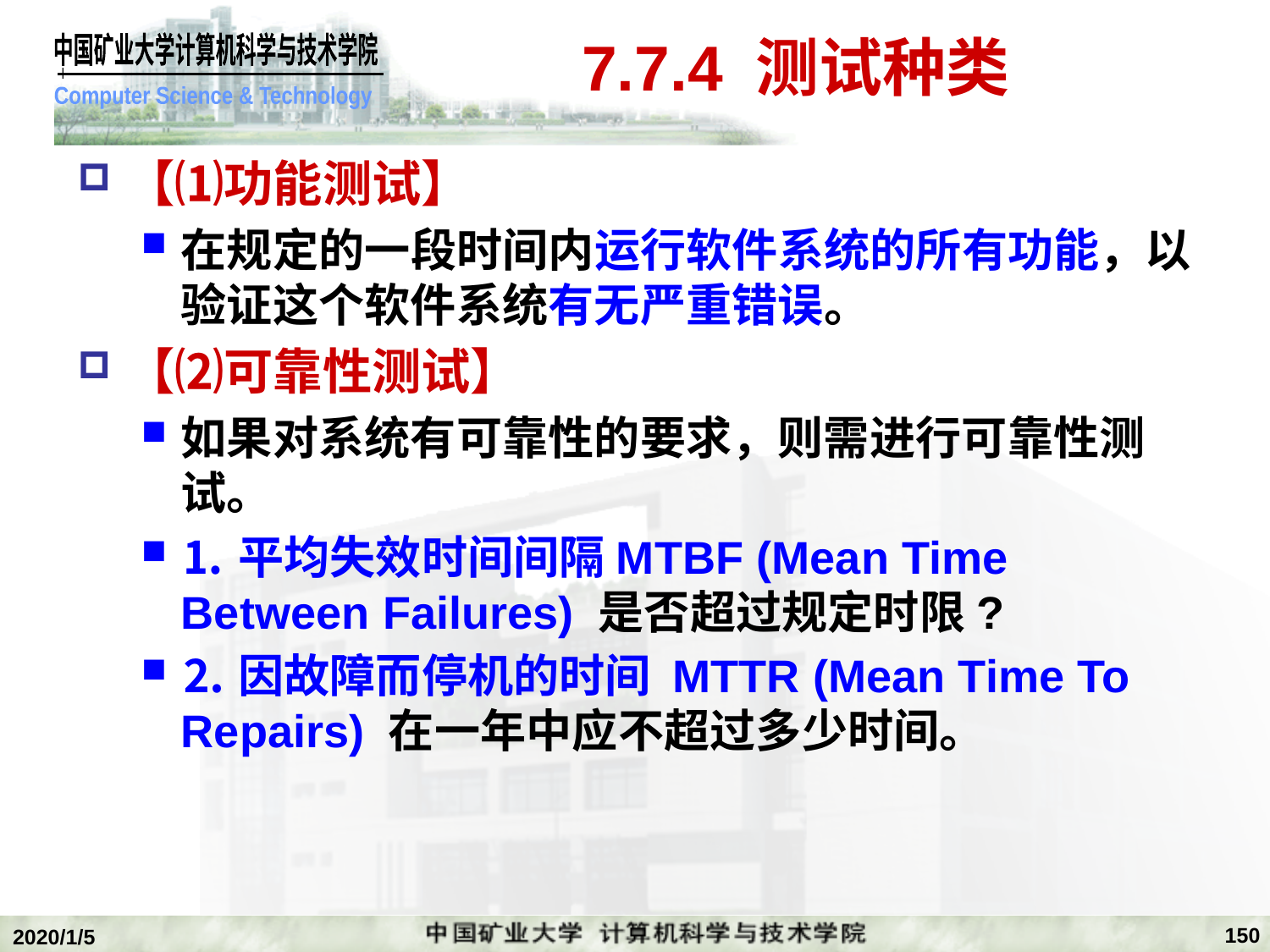

# 7.7.4 测试种类
【⑴功能测试】
在规定的一段时间内运行软件系统的所有功能，以验证这个软件系统有无严重错误。
【⑵可靠性测试】
如果对系统有可靠性的要求，则需进行可靠性测试。
⒈平均失效时间间隔MTBF (Mean Time Between Failures) 是否超过规定时限?
⒉因故障而停机的时间 MTTR (Mean Time To Repairs) 在一年中应不超过多少时间。
150
2020/1/5